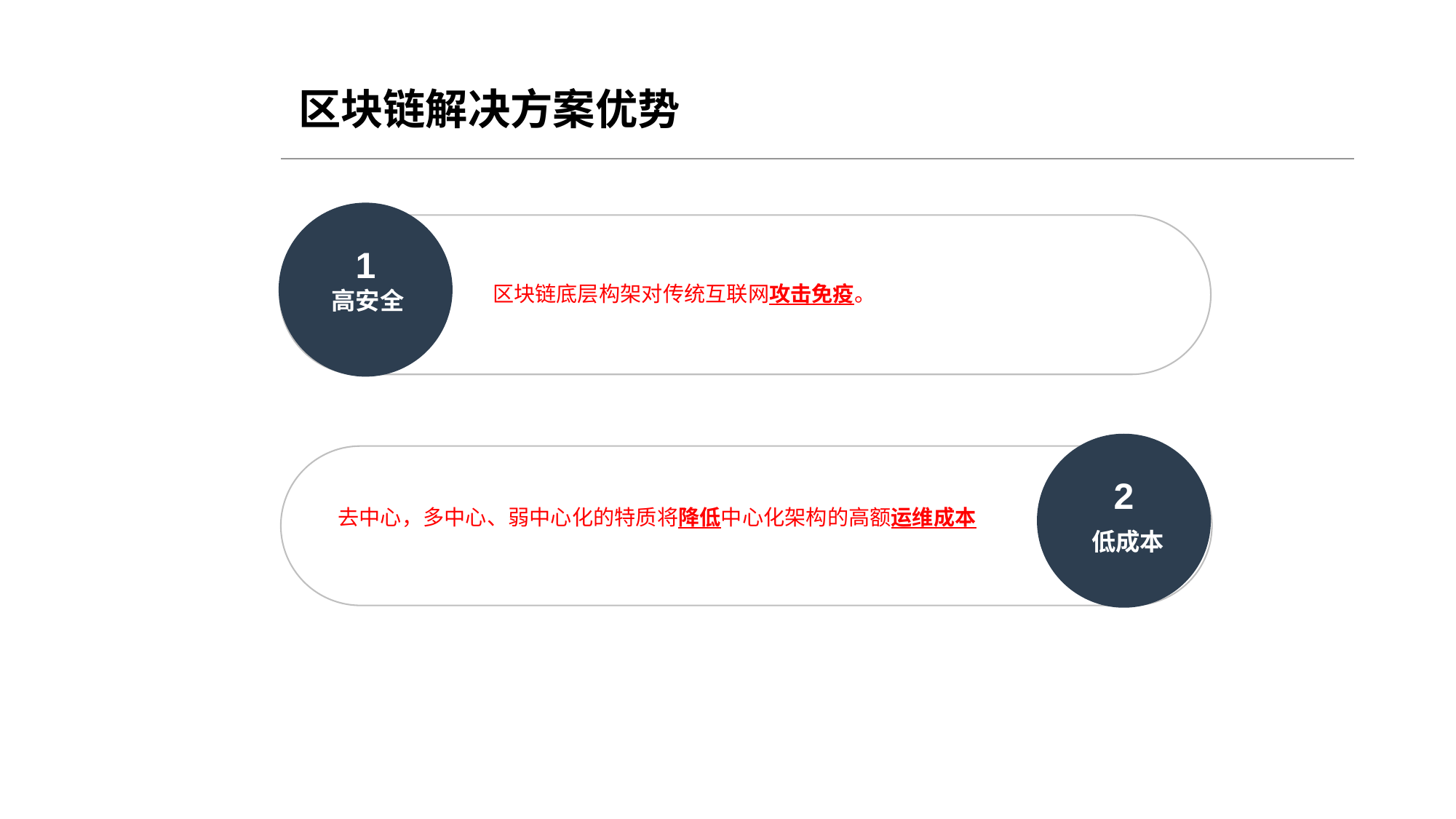

区块链解决方案优势

1

区块链底层构架对传统互联网攻击免疫。
高安全

2

去中心，多中心、弱中心化的特质将降低中心化架构的高额运维成本

低成本